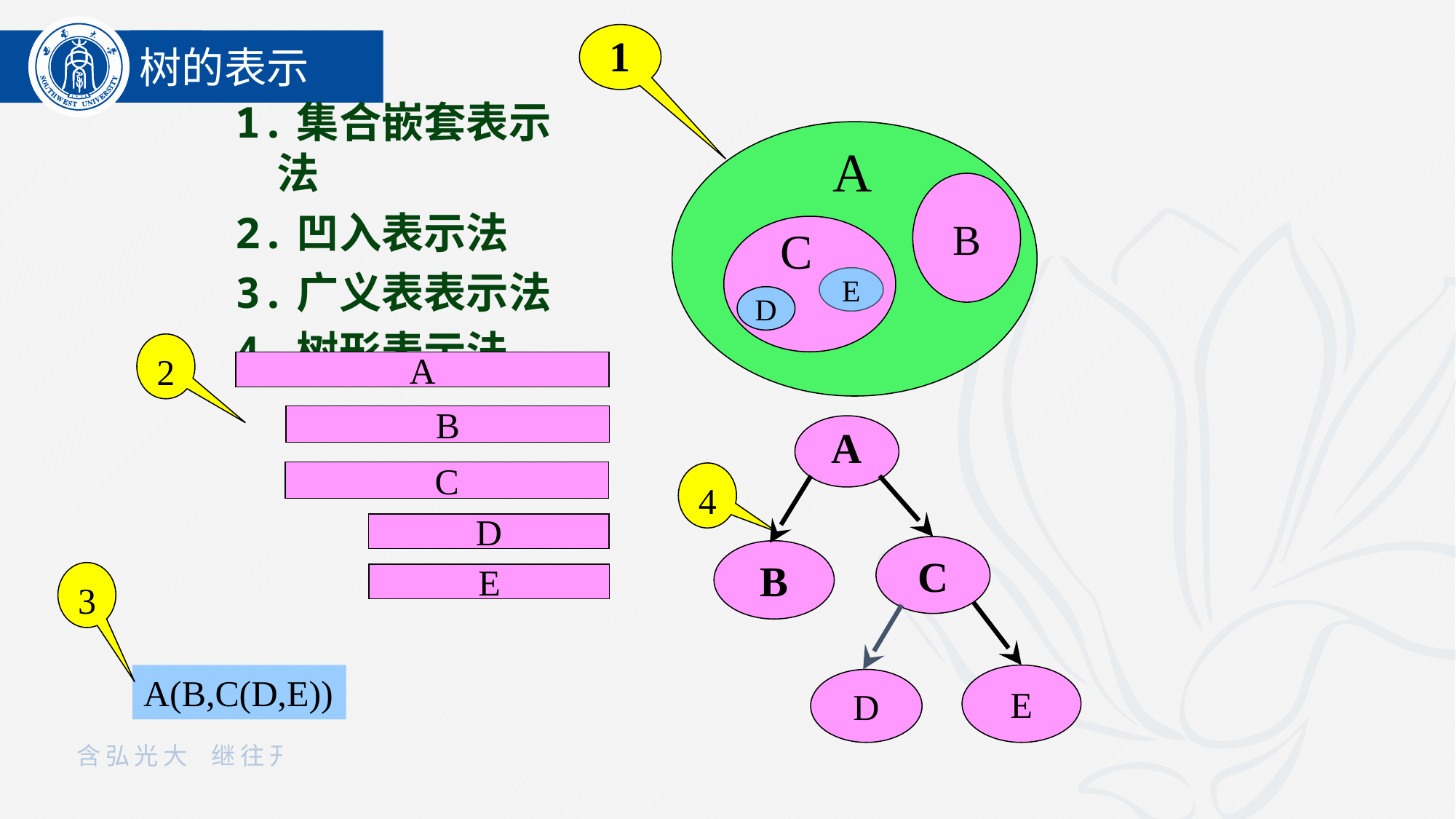

1

A
B

C
E
D
树的表示
1.集合嵌套表示法
2.凹入表示法
3.广义表表示法
4.树形表示法
2
A
B
C
D
E
A
4
C
B

E
D
3
A(B,C(D,E))